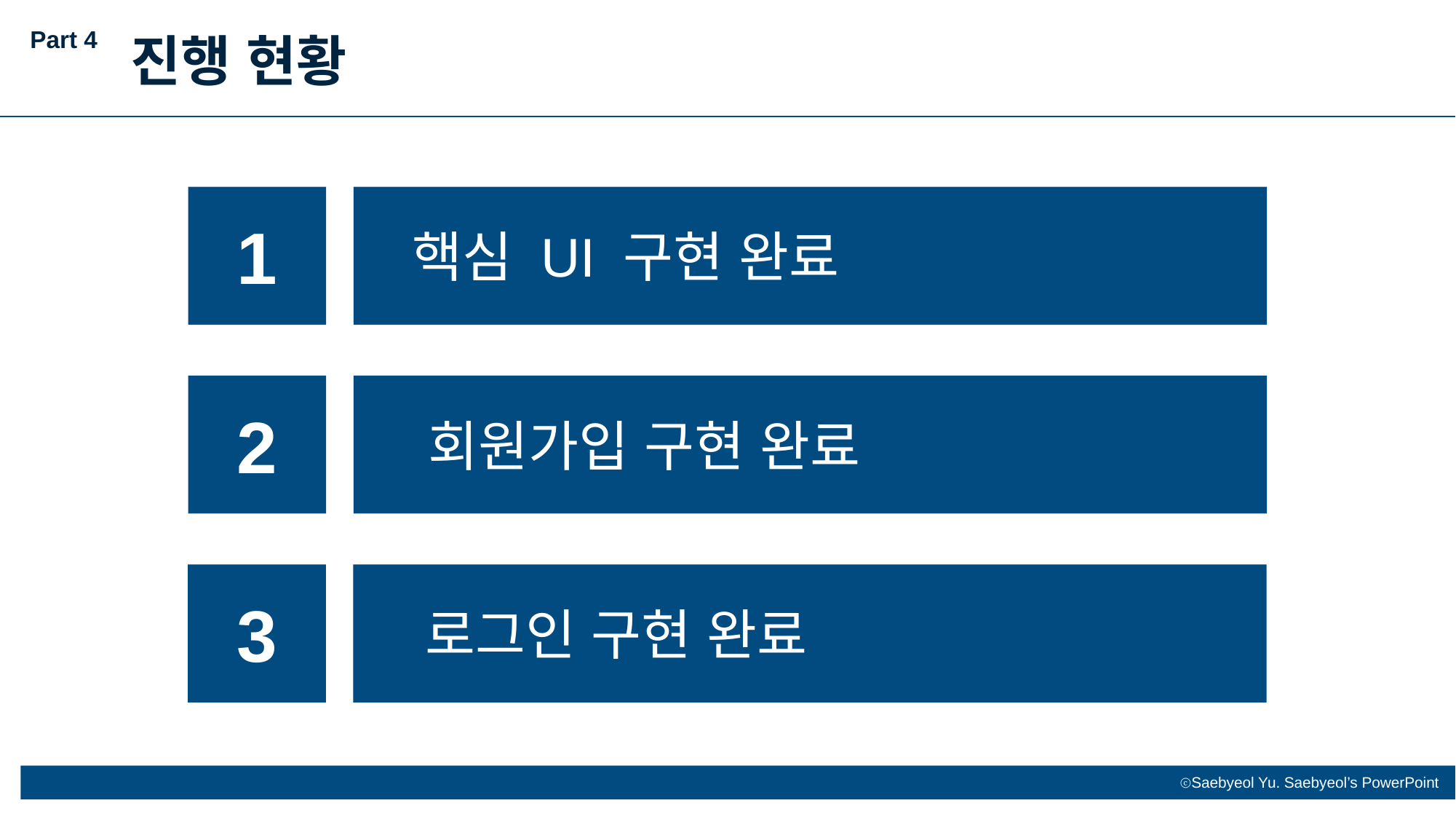

Part 4
진행 현황

1
핵심 UI 구현 완료

2
회원가입 구현 완료

3
로그인 구현 완료